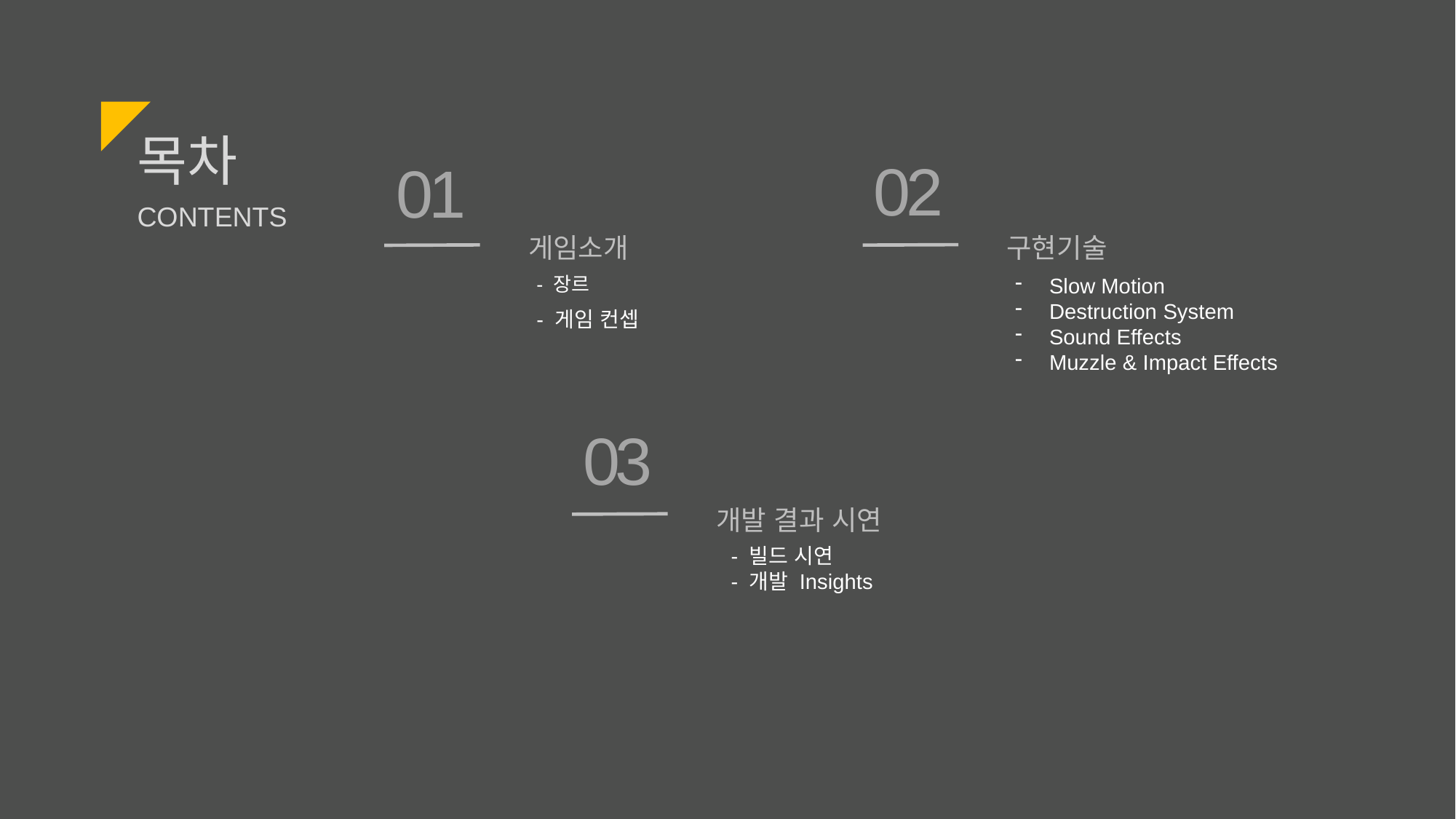

목차
02
01
CONTENTS
구현기술
게임소개
- 장르
Slow Motion
Destruction System
Sound Effects
Muzzle & Impact Effects
- 게임 컨셉
03
개발 결과 시연
- 빌드 시연
- 개발 Insights